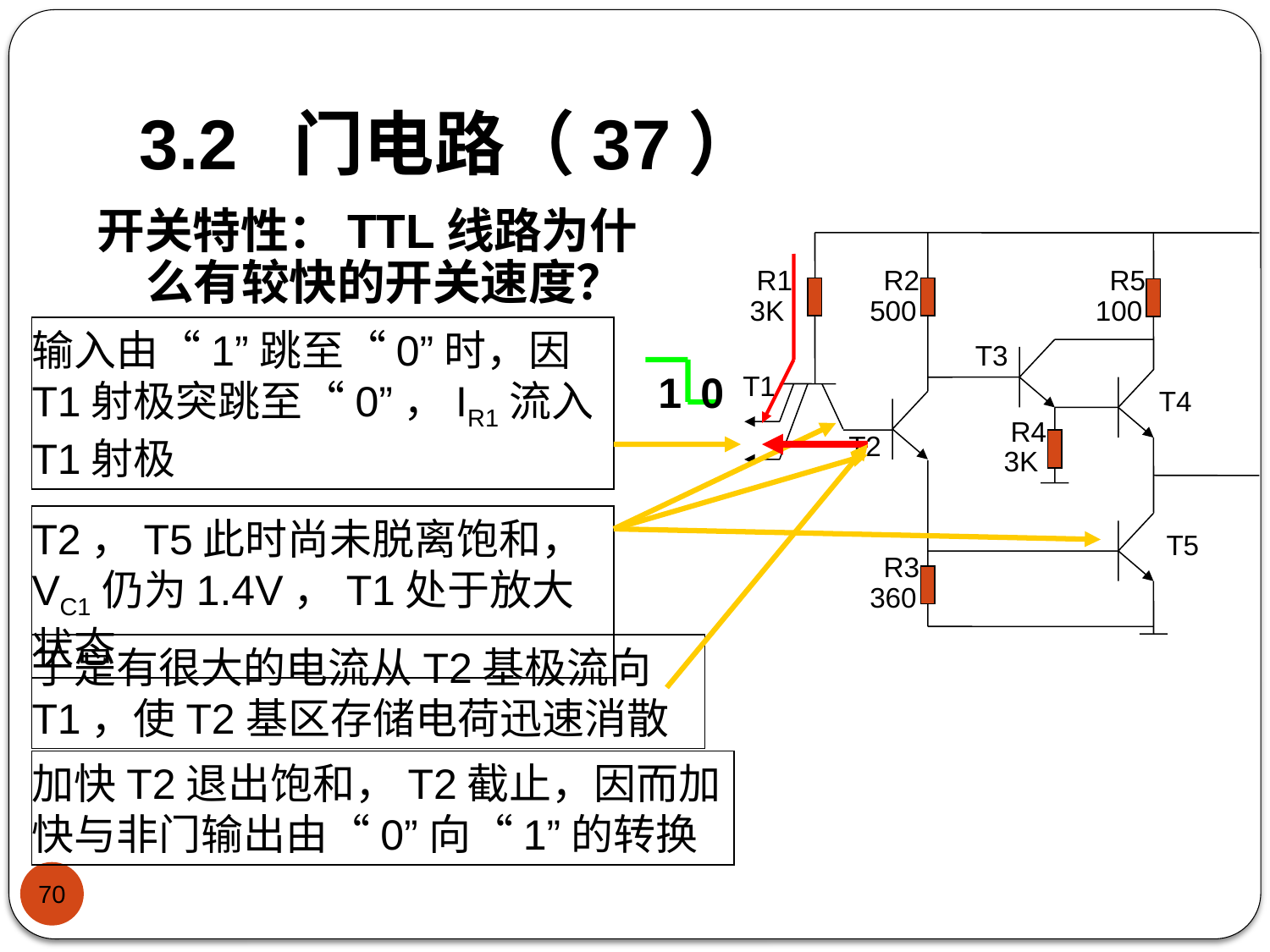

# 3.2  门电路（37）
开关特性：TTL线路为什么有较快的开关速度？

R1
3K
R2
500
R5
100
T3
T1
T4
R4
3K
T2
T5
R3
360

输入由“1”跳至“0”时，因T1射极突跳至“0”，IR1流入T1射极

1
0

T2，T5此时尚未脱离饱和，VC1仍为1.4V，T1处于放大状态
于是有很大的电流从T2基极流向T1，使T2基区存储电荷迅速消散
加快T2退出饱和，T2截止，因而加快与非门输出由“0”向“1”的转换
70